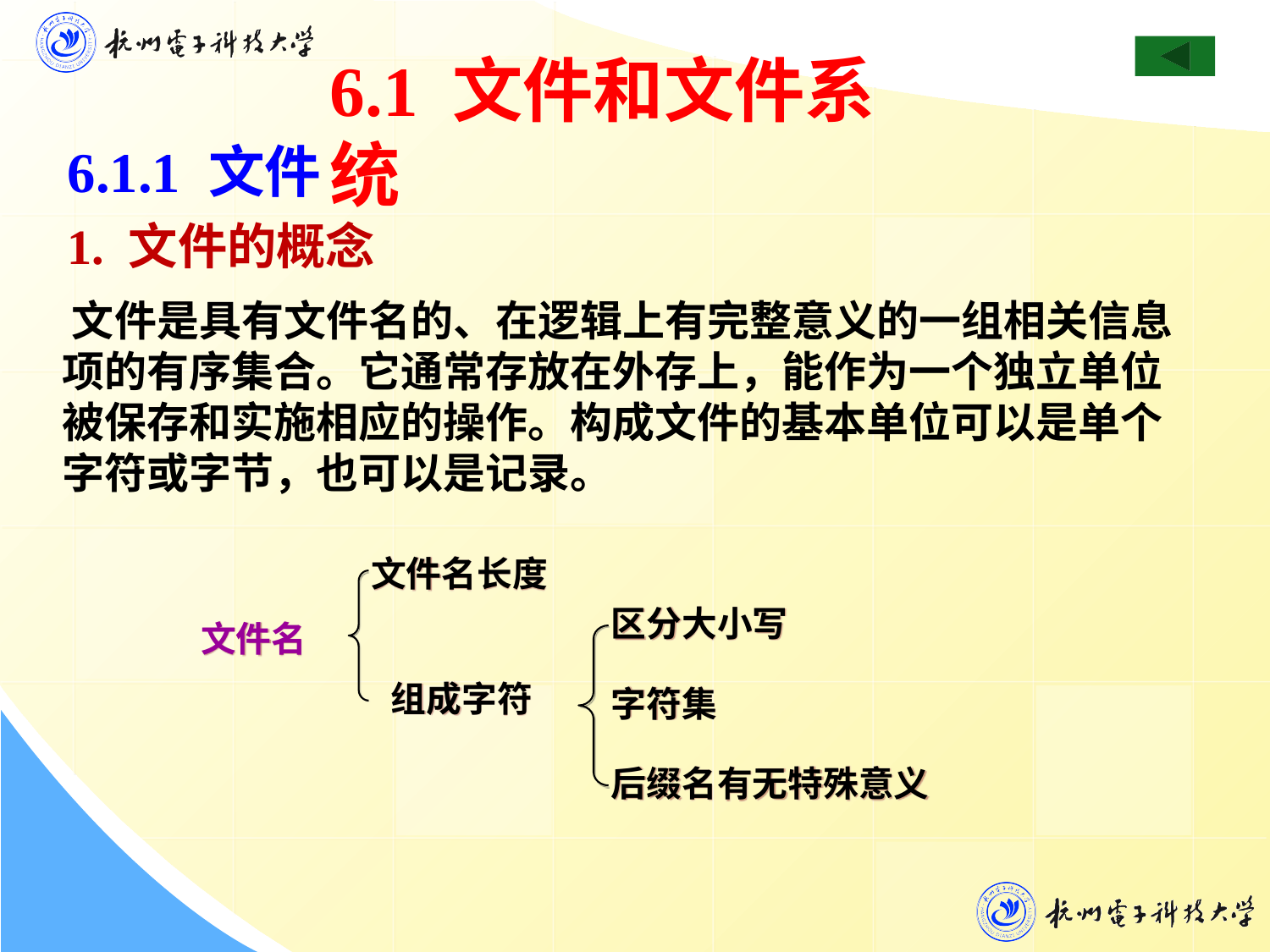

6.1 文件和文件系统
6.1.1 文件
1. 文件的概念

 文件是具有文件名的、在逻辑上有完整意义的一组相关信息项的有序集合。它通常存放在外存上，能作为一个独立单位被保存和实施相应的操作。构成文件的基本单位可以是单个字符或字节，也可以是记录。
文件名长度

区分大小写
文件名

组成字符
字符集
后缀名有无特殊意义